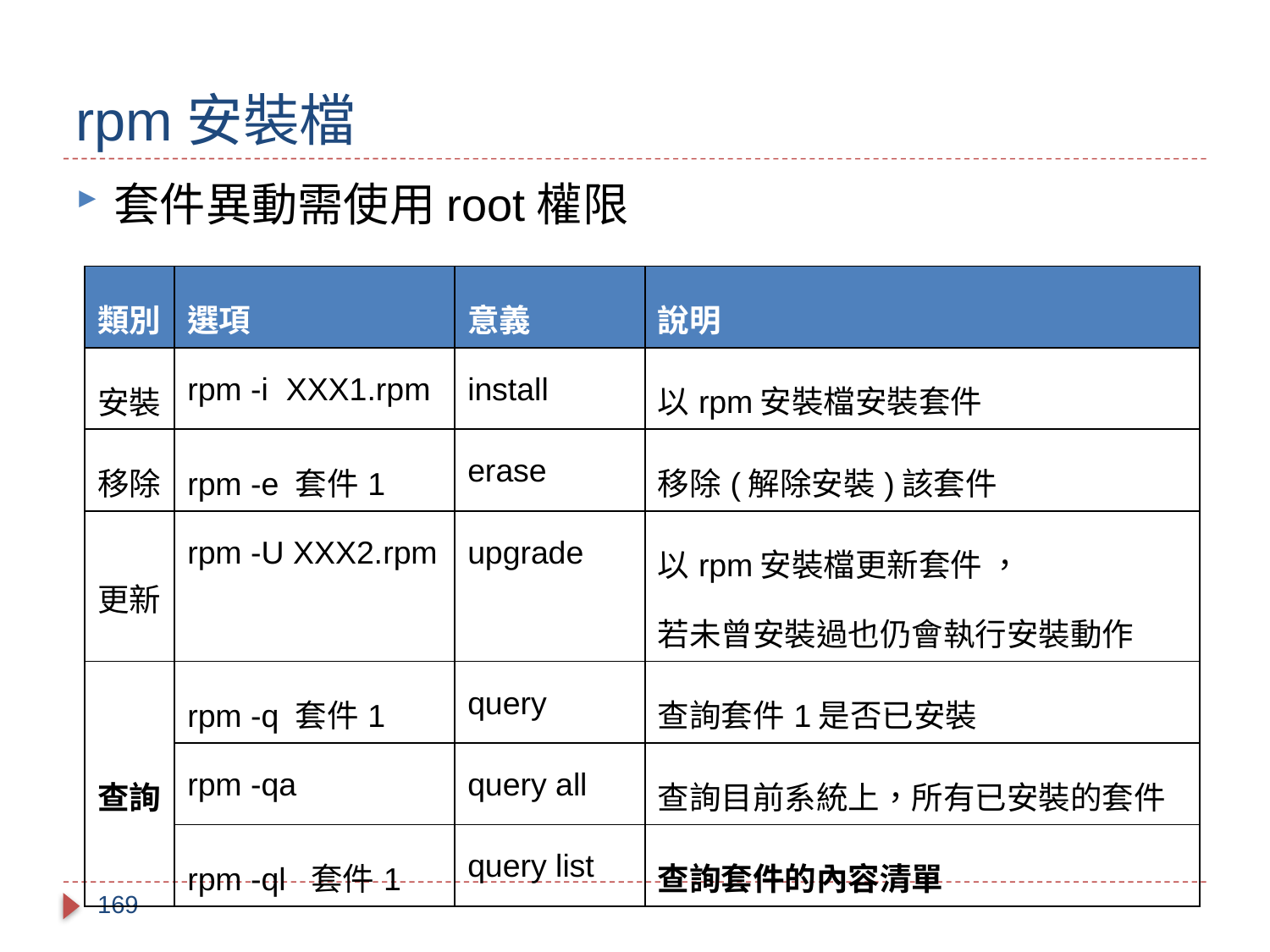

# rpm安裝檔
套件異動需使用root權限
| 類別 | 選項 | 意義 | 說明 |
| --- | --- | --- | --- |
| 安裝 | rpm -i XXX1.rpm | install | 以rpm安裝檔安裝套件 |
| 移除 | rpm -e 套件1 | erase | 移除(解除安裝)該套件 |
| 更新 | rpm -U XXX2.rpm | upgrade | 以rpm安裝檔更新套件 ， 若未曾安裝過也仍會執行安裝動作 |
| 查詢 | rpm -q 套件1 | query | 查詢套件1是否已安裝 |
|  | rpm -qa | query all | 查詢目前系統上，所有已安裝的套件 |
|  | rpm -ql 套件1 | query list | 查詢套件的內容清單 |
169